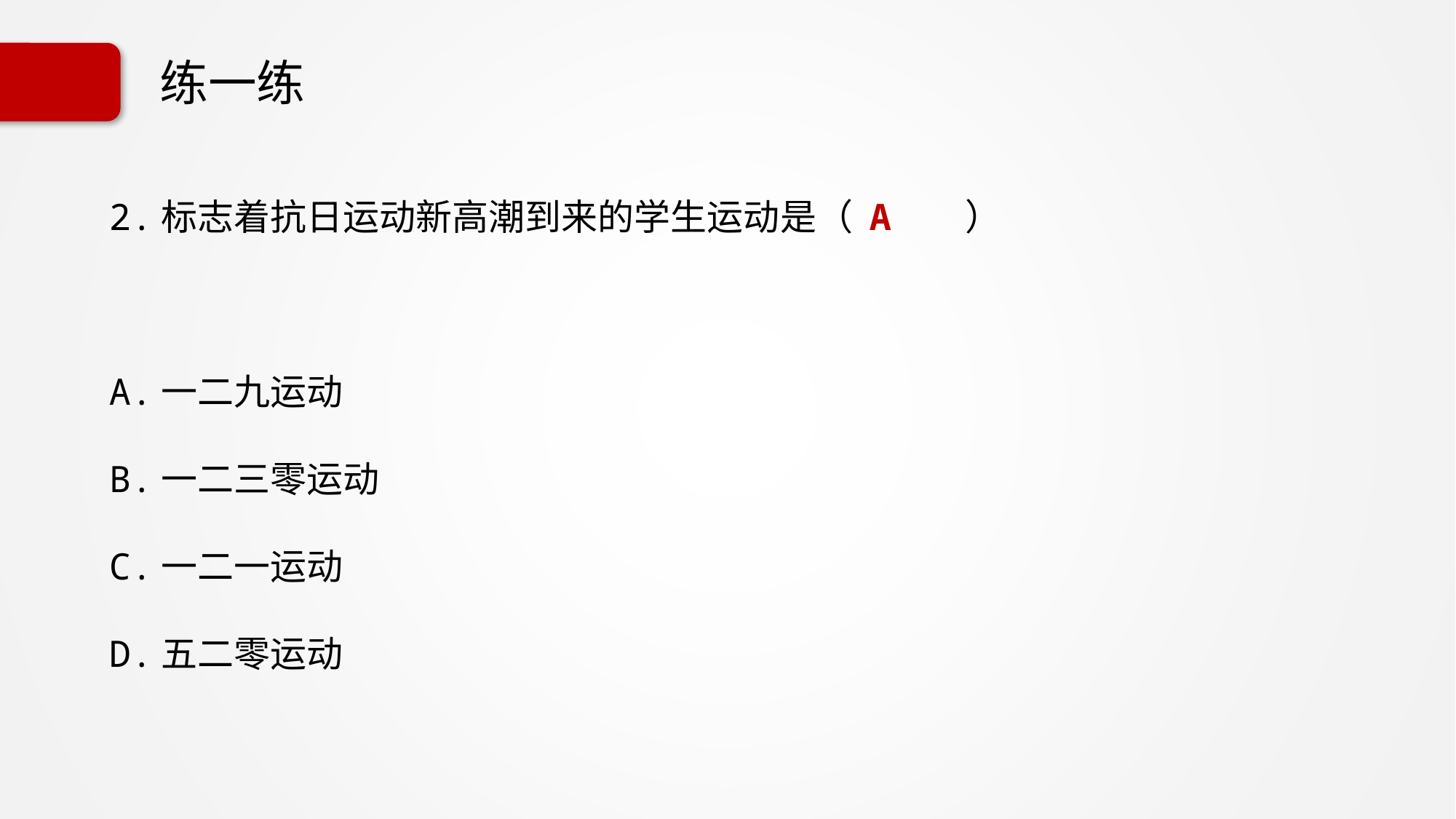

# 练一练
2.标志着抗日运动新高潮到来的学生运动是（ A   ）

A.一二九运动

B.一二三零运动

C.一二一运动

D.五二零运动